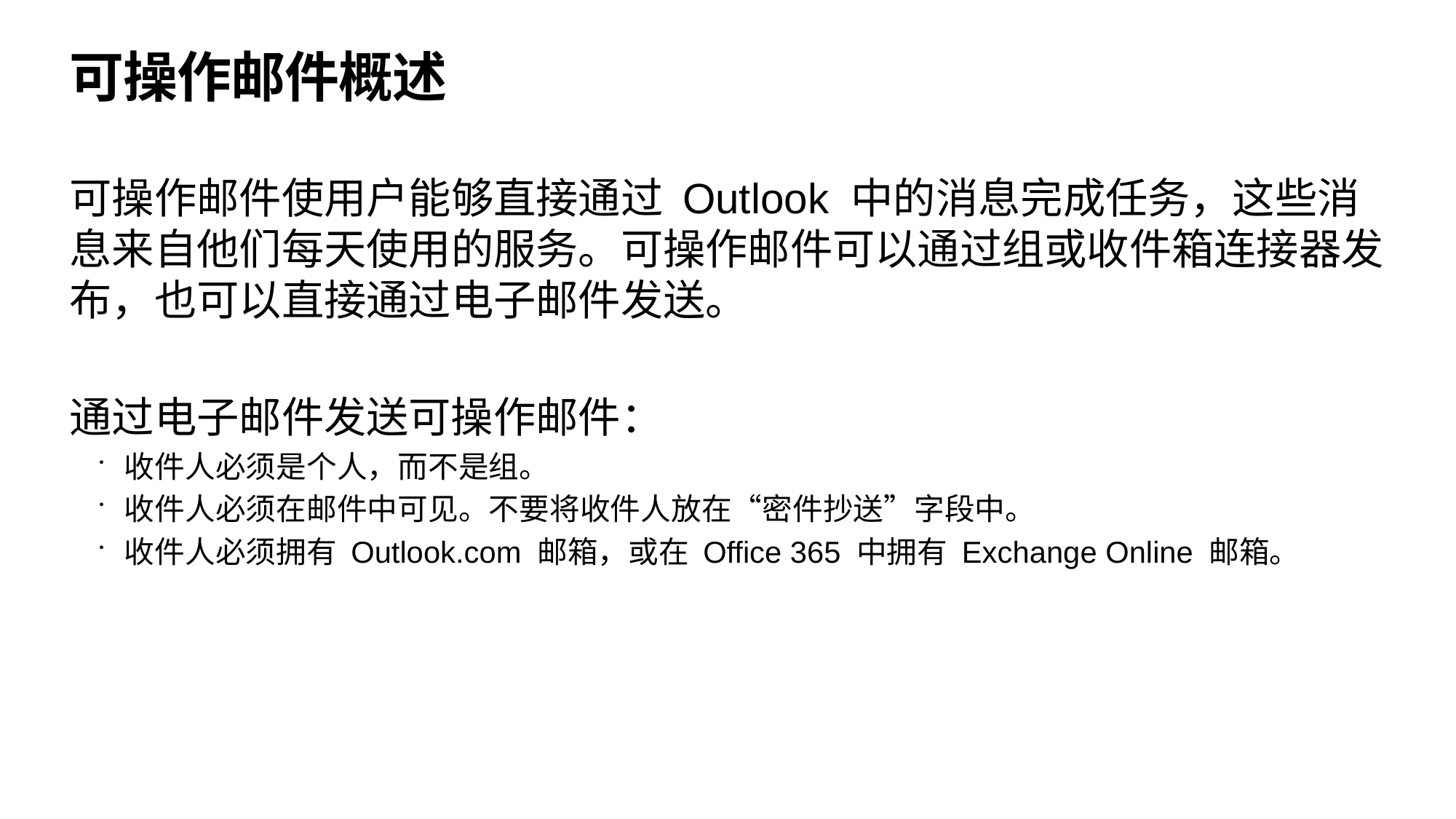

# 可操作邮件概述
可操作邮件使用户能够直接通过 Outlook 中的消息完成任务，这些消息来自他们每天使用的服务。可操作邮件可以通过组或收件箱连接器发布，也可以直接通过电子邮件发送。

通过电子邮件发送可操作邮件：
收件人必须是个人，而不是组。
收件人必须在邮件中可见。不要将收件人放在“密件抄送”字段中。
收件人必须拥有 Outlook.com 邮箱，或在 Office 365 中拥有 Exchange Online 邮箱。